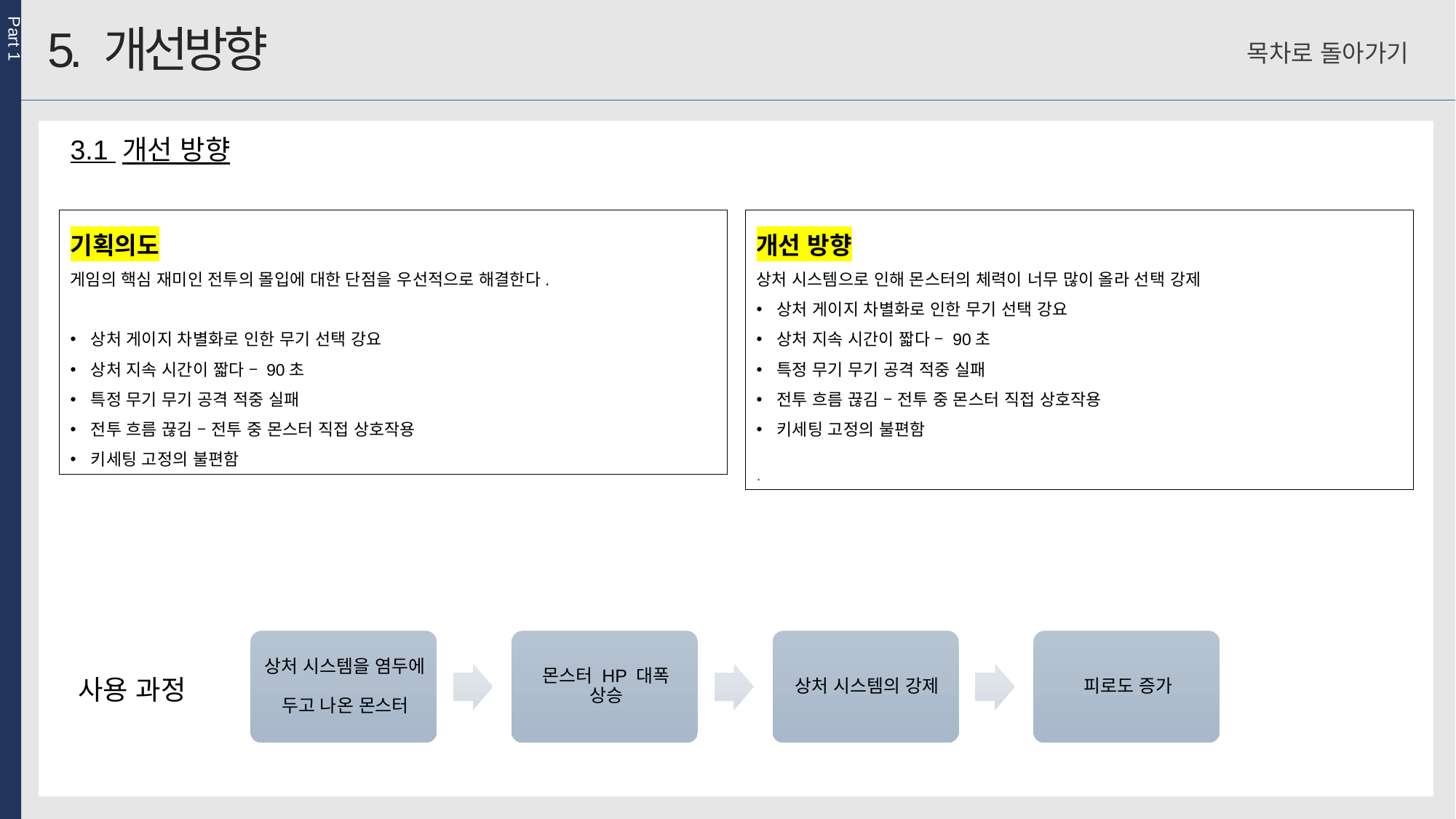

Part 1
5. 개선방향
목차로 돌아가기

3.1 개선 방향
기획의도
게임의 핵심 재미인 전투의 몰입에 대한 단점을 우선적으로 해결한다.

상처 게이지 차별화로 인한 무기 선택 강요
상처 지속 시간이 짧다 – 90초
특정 무기 무기 공격 적중 실패
전투 흐름 끊김 – 전투 중 몬스터 직접 상호작용
키세팅 고정의 불편함
개선 방향
상처 시스템으로 인해 몬스터의 체력이 너무 많이 올라 선택 강제
상처 게이지 차별화로 인한 무기 선택 강요
상처 지속 시간이 짧다 – 90초
특정 무기 무기 공격 적중 실패
전투 흐름 끊김 – 전투 중 몬스터 직접 상호작용
키세팅 고정의 불편함

.
상처 시스템을 염두에
두고 나온 몬스터

몬스터 HP 대폭 상승

상처 시스템의 강제

피로도 증가
사용 과정